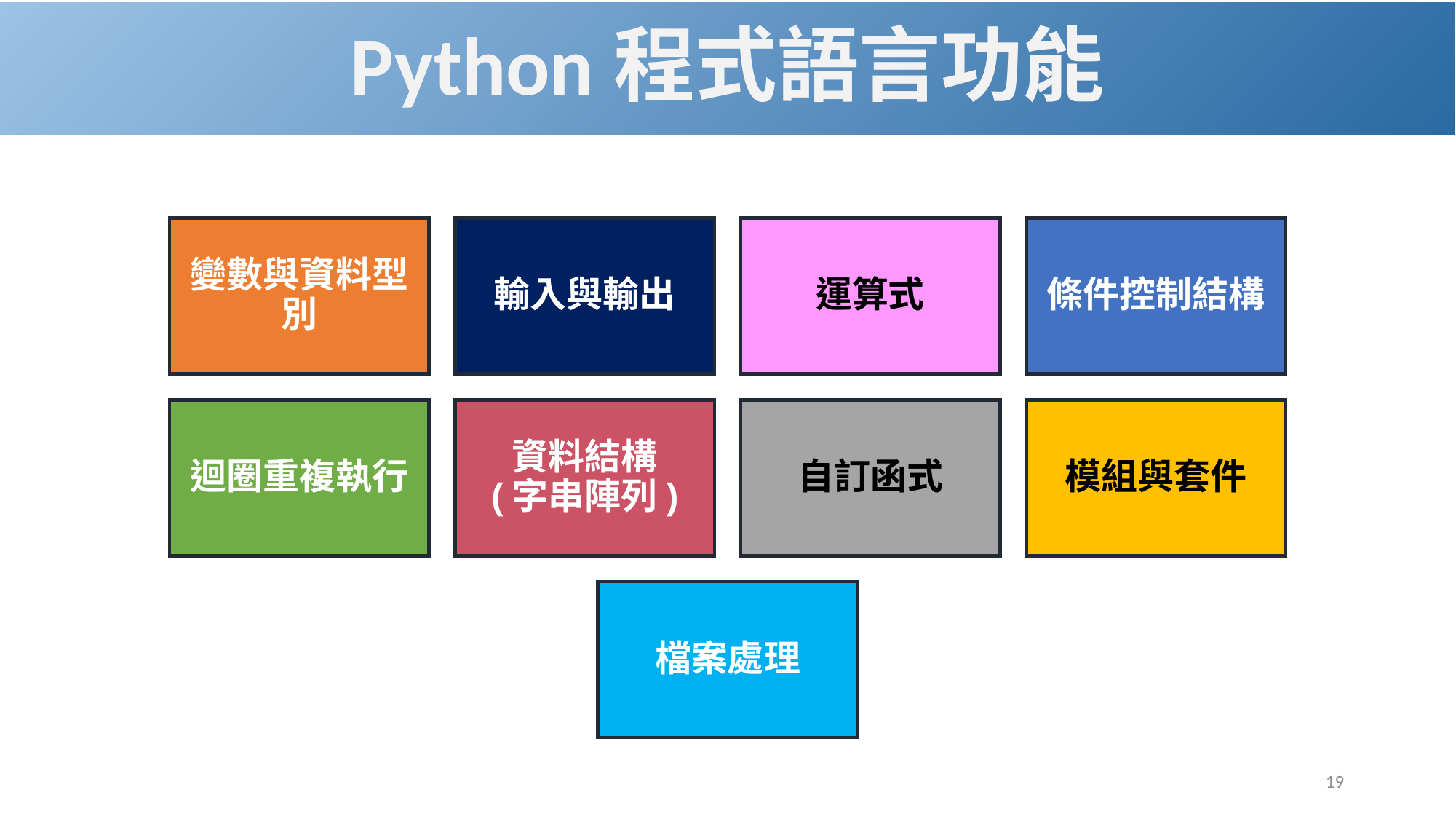

# Python程式語言功能

變數與資料型別

輸入與輸出

運算式

條件控制結構

迴圈重複執行

資料結構
(字串陣列)

自訂函式

模組與套件

檔案處理
19